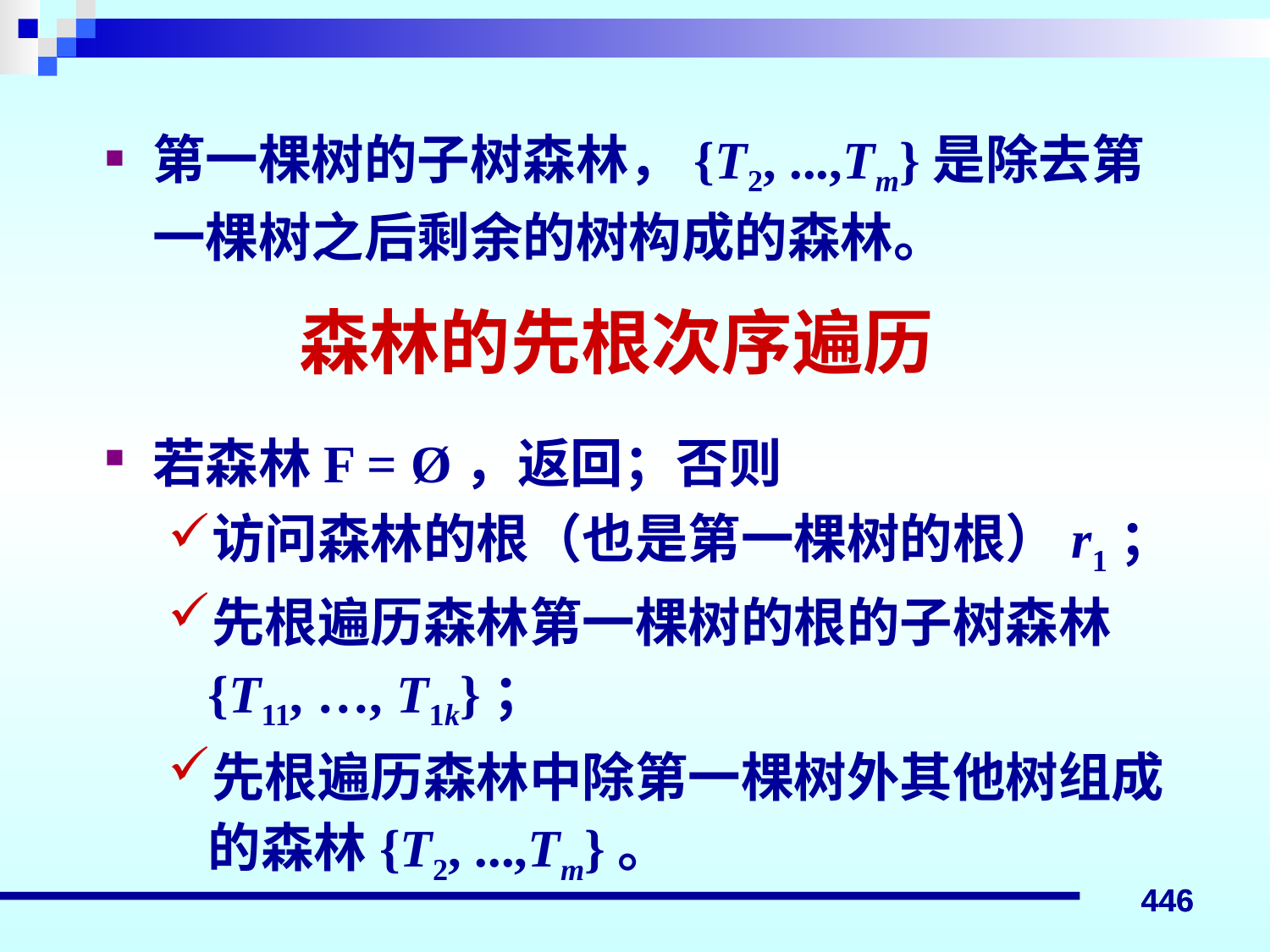

第一棵树的子树森林，{T2, ...,Tm}是除去第一棵树之后剩余的树构成的森林。

若森林F = Ø，返回；否则
访问森林的根（也是第一棵树的根）r1；
先根遍历森林第一棵树的根的子树森林{T11, …, T1k}；
先根遍历森林中除第一棵树外其他树组成的森林{T2, ...,Tm}。
# 森林的先根次序遍历
446
446